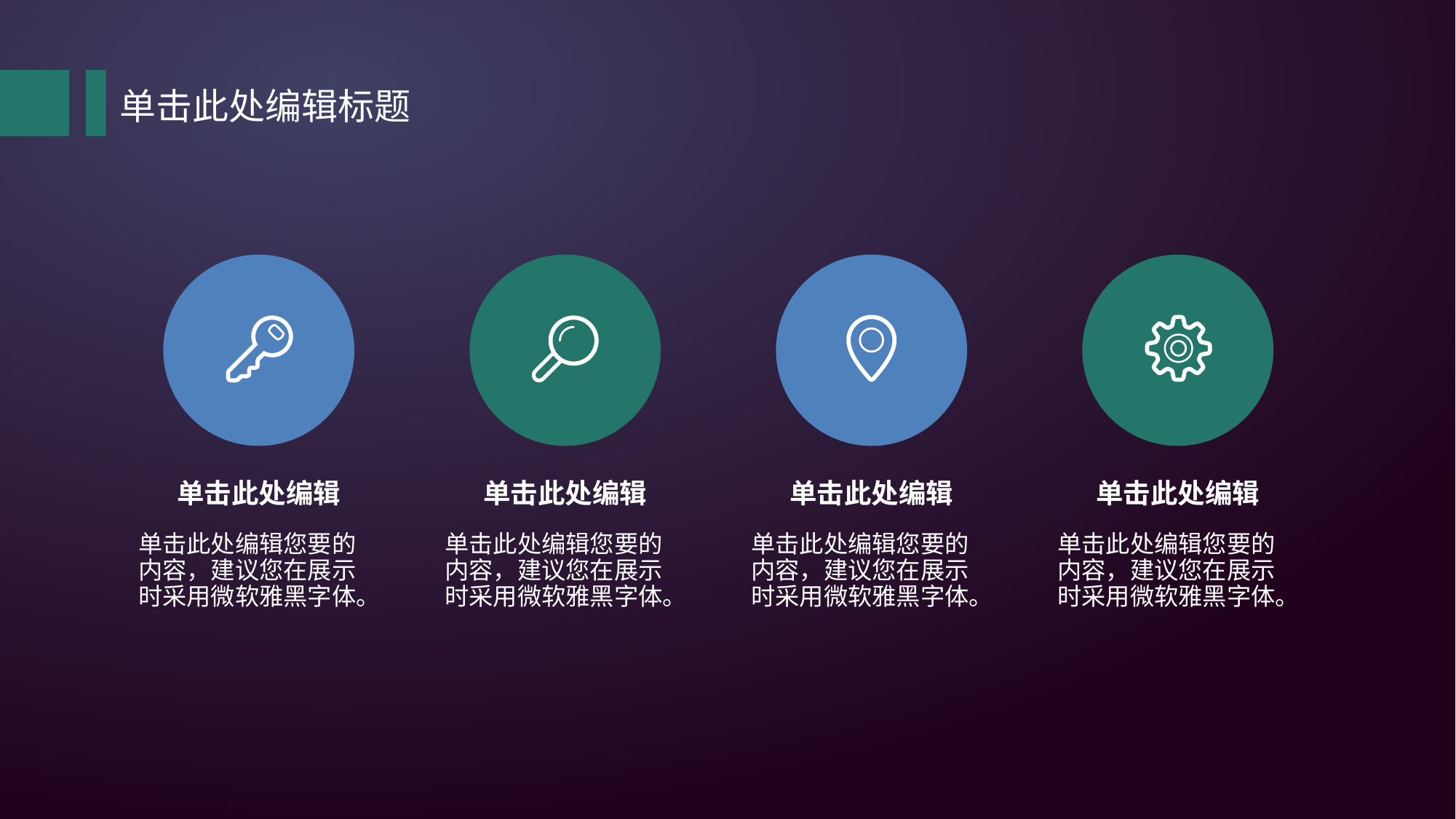

单击此处编辑标题

单击此处编辑
单击此处编辑
单击此处编辑
单击此处编辑
单击此处编辑您要的内容，建议您在展示时采用微软雅黑字体。
单击此处编辑您要的内容，建议您在展示时采用微软雅黑字体。
单击此处编辑您要的内容，建议您在展示时采用微软雅黑字体。
单击此处编辑您要的内容，建议您在展示时采用微软雅黑字体。